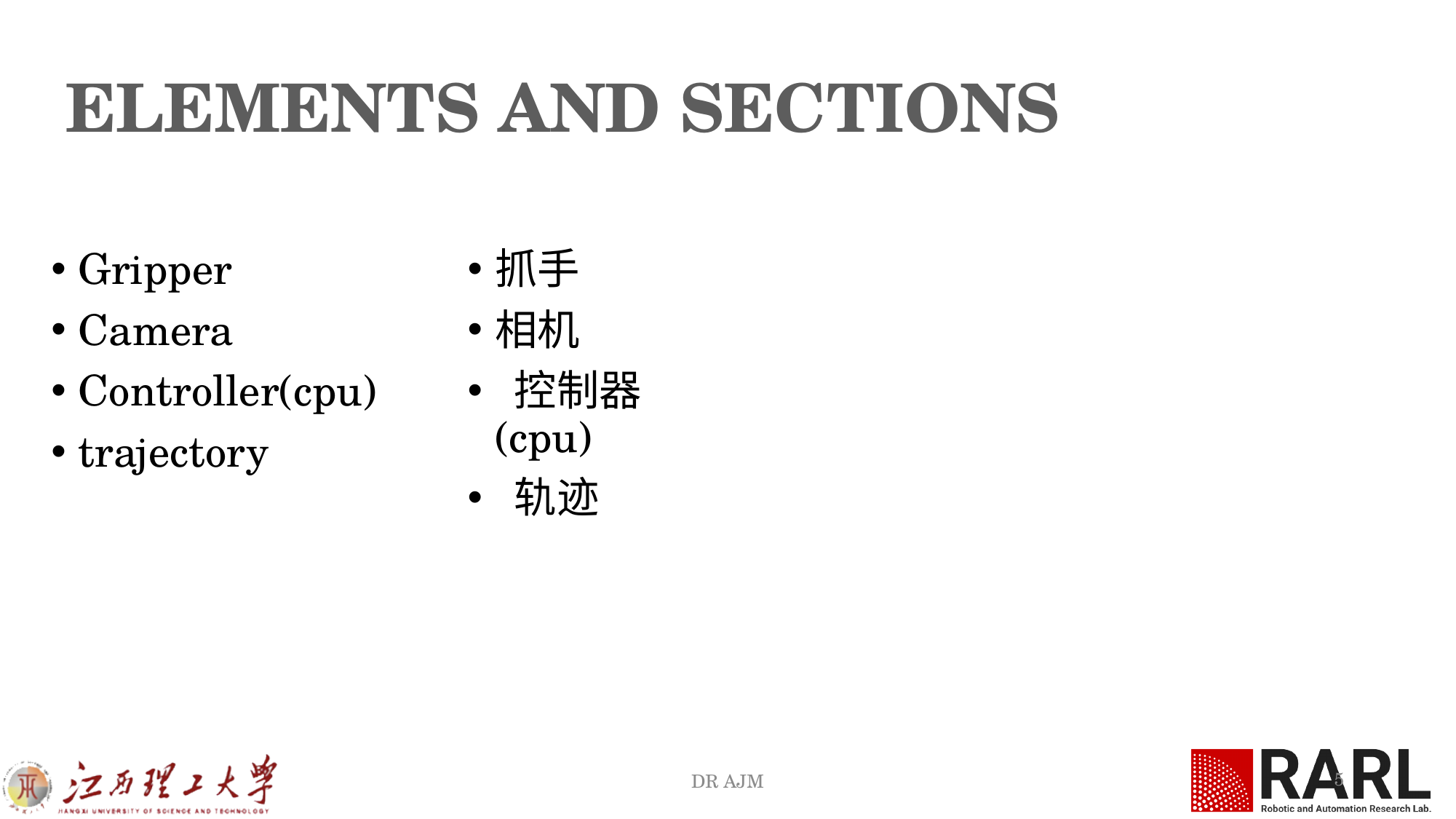

# ELEMENTS AND SECTIONS
Gripper
Camera
Controller(cpu)
trajectory

抓手
相机
 控制器 (cpu)
 轨迹
DR AJM
5